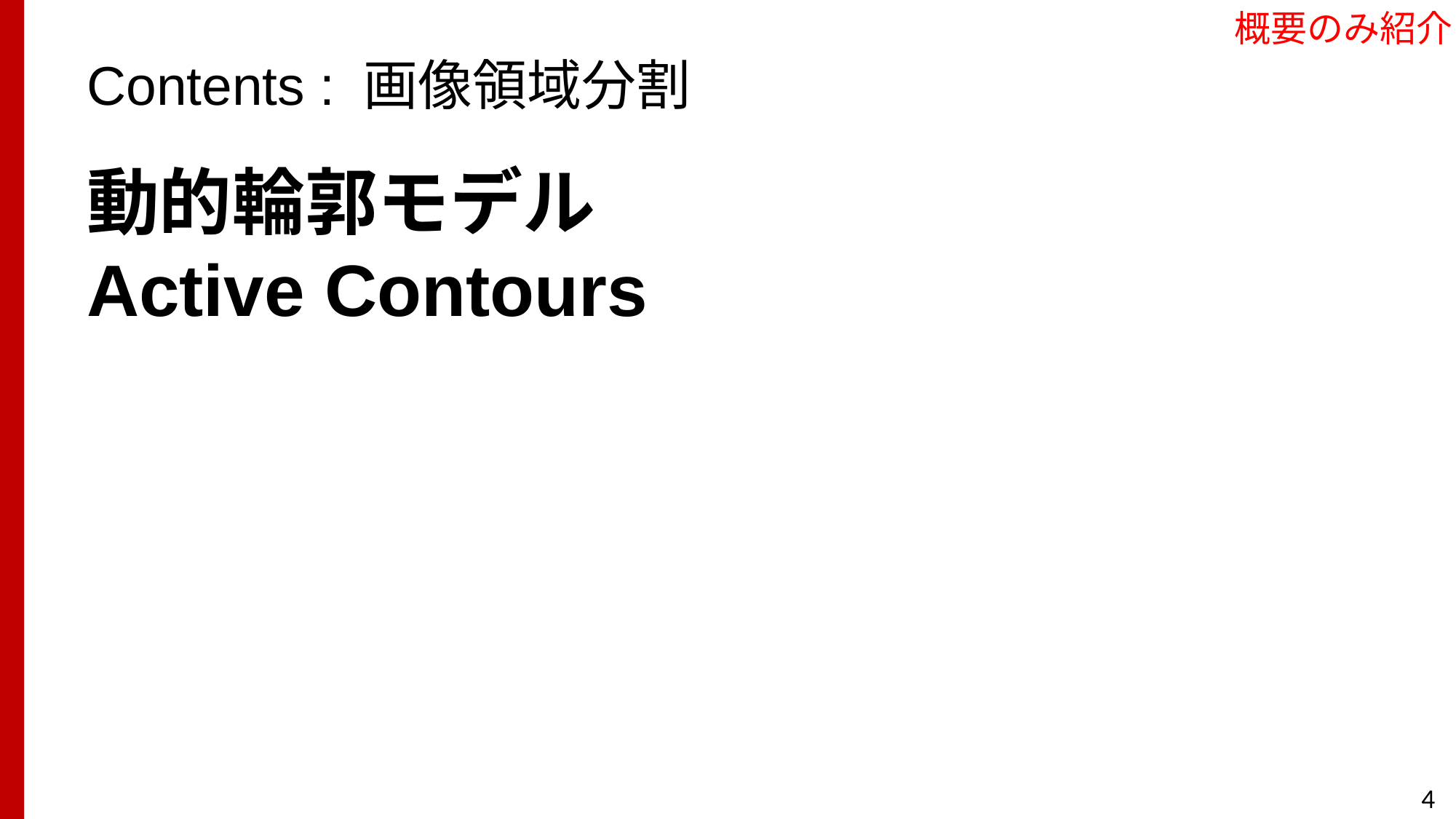

概要のみ紹介
# Contents : 画像領域分割
動的輪郭モデル
Active Contours
4